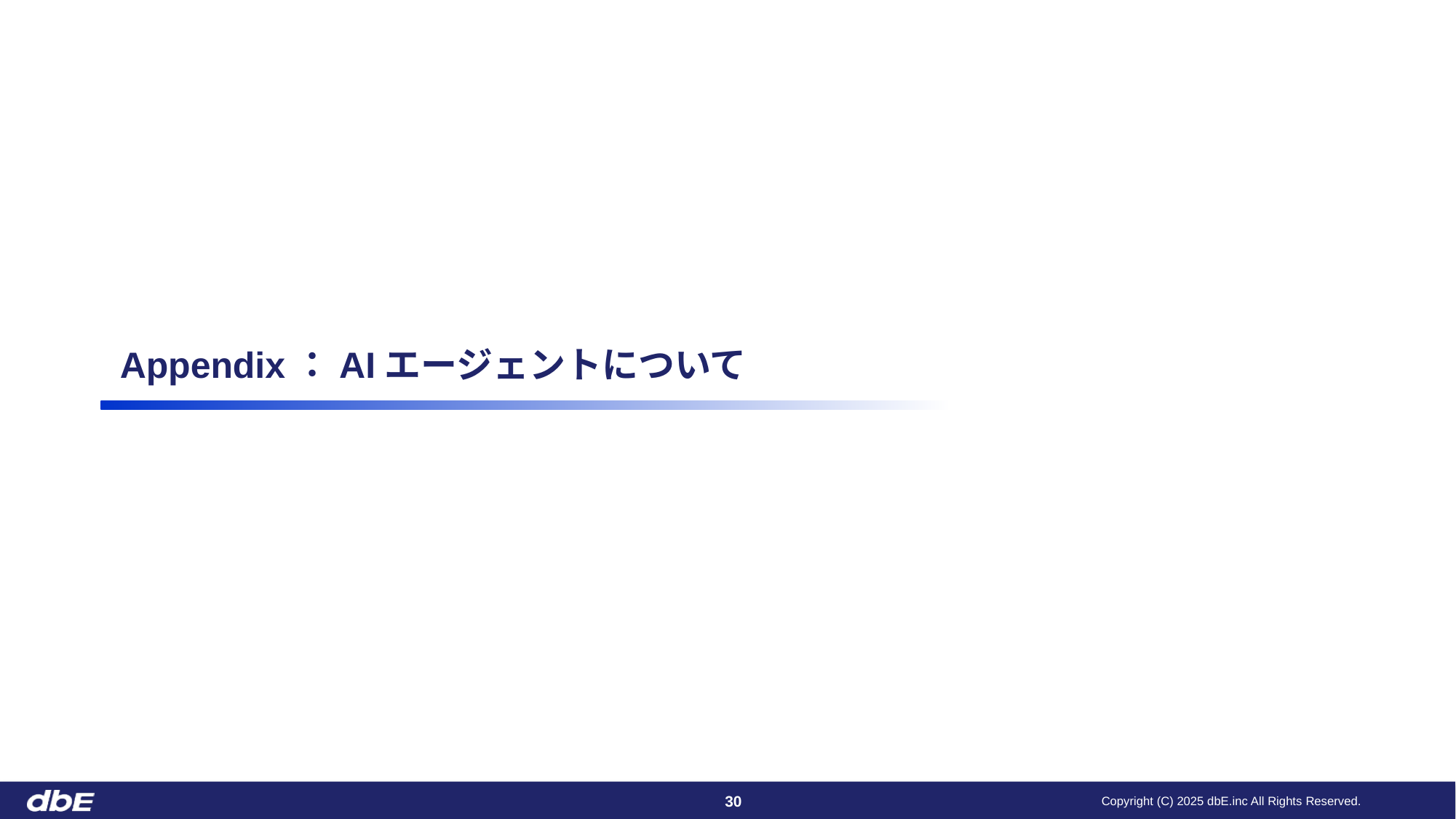

# Appendix：AIエージェントについて
Copyright (C) 2025 dbE.inc All Rights Reserved.
30